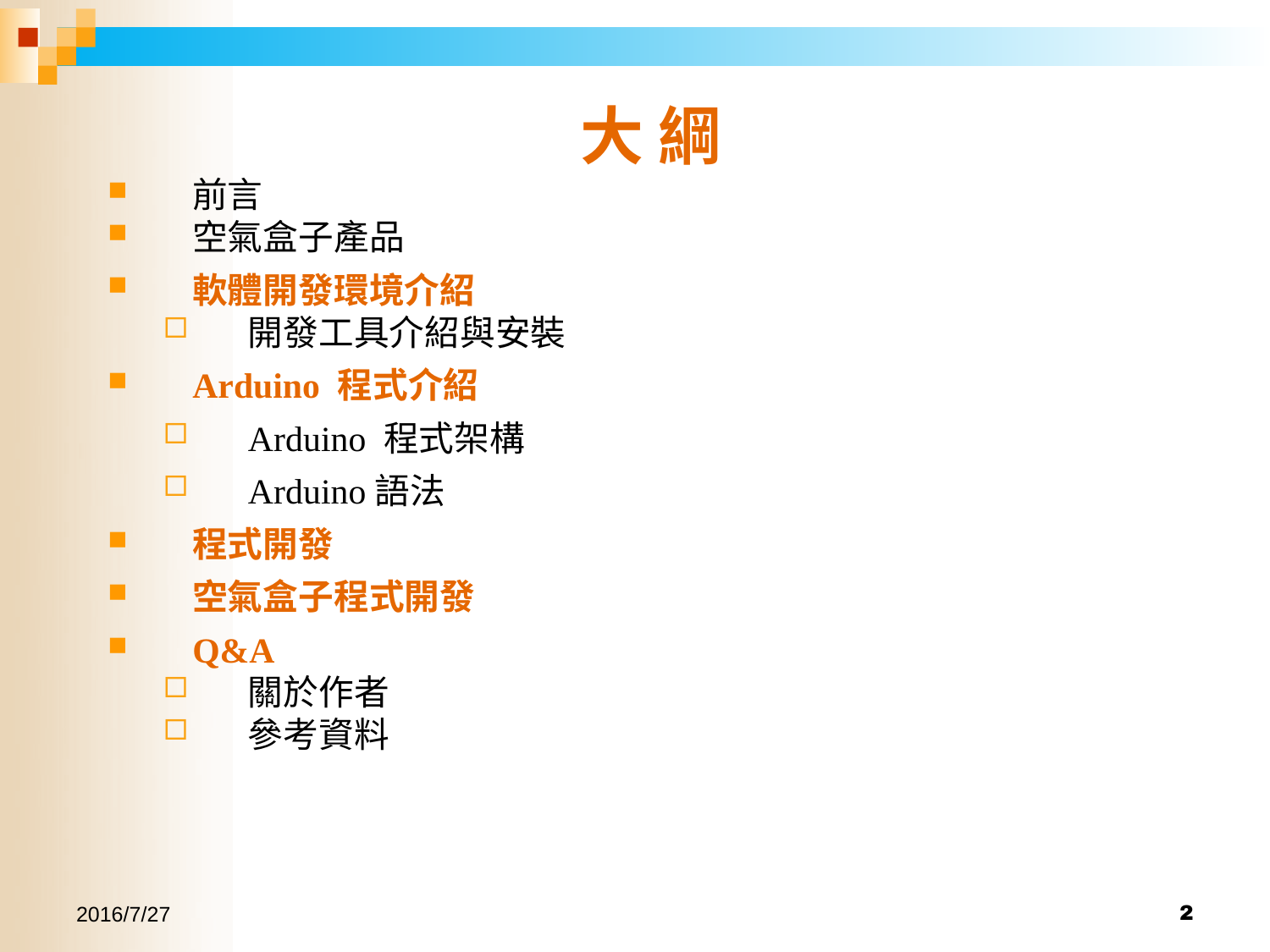

# 大 綱
前言
空氣盒子產品
軟體開發環境介紹
開發工具介紹與安裝
Arduino 程式介紹
Arduino 程式架構
Arduino語法
程式開發
空氣盒子程式開發
Q&A
關於作者
參考資料

2016/7/27
2